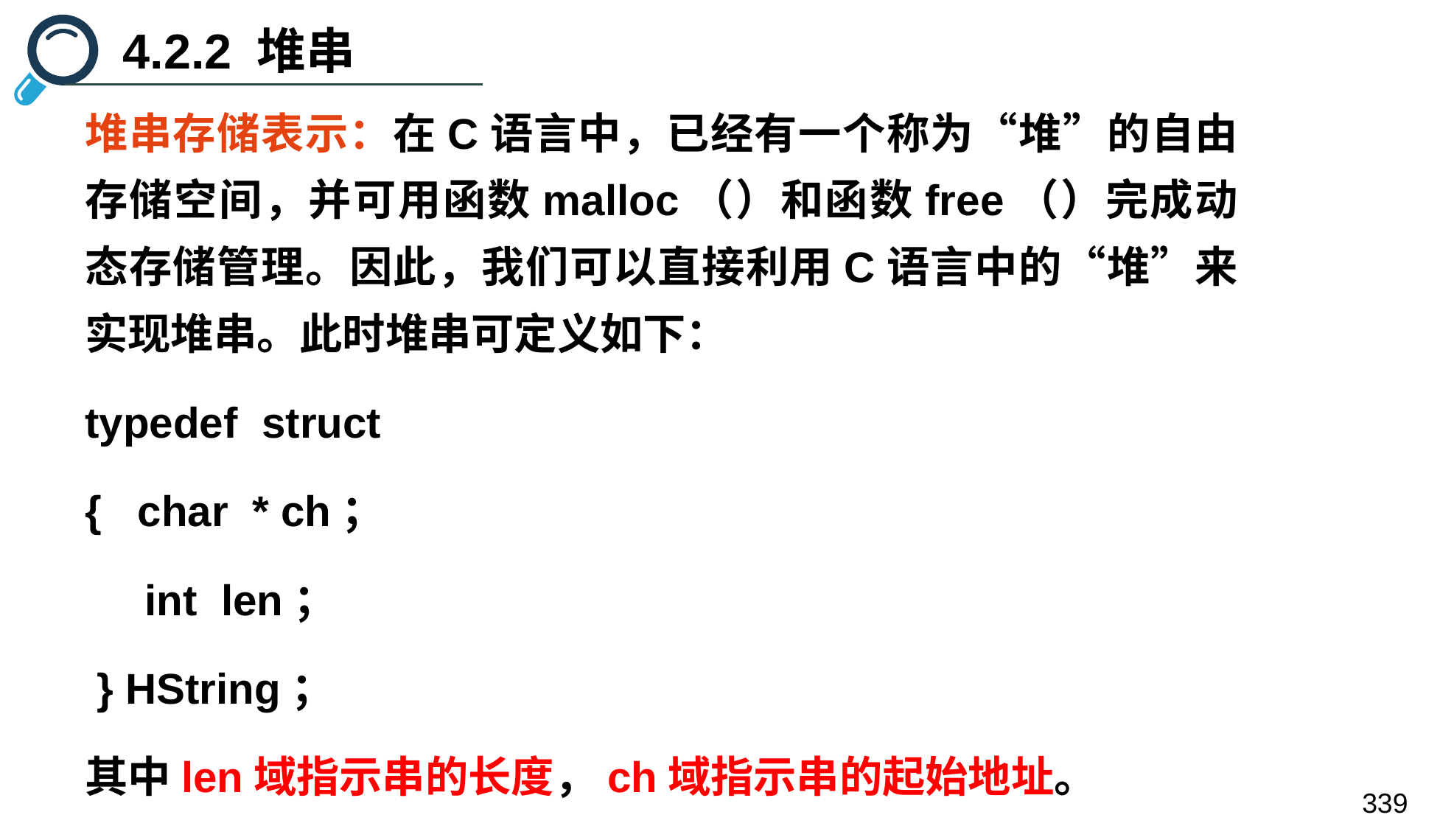

4.2.2 堆串
堆串存储表示：在C语言中，已经有一个称为“堆”的自由存储空间，并可用函数malloc（）和函数free（）完成动态存储管理。因此，我们可以直接利用C语言中的“堆”来实现堆串。此时堆串可定义如下：
typedef  struct
{   char  * ch；
     int  len；
 } HString；
其中len域指示串的长度，ch域指示串的起始地址。
339